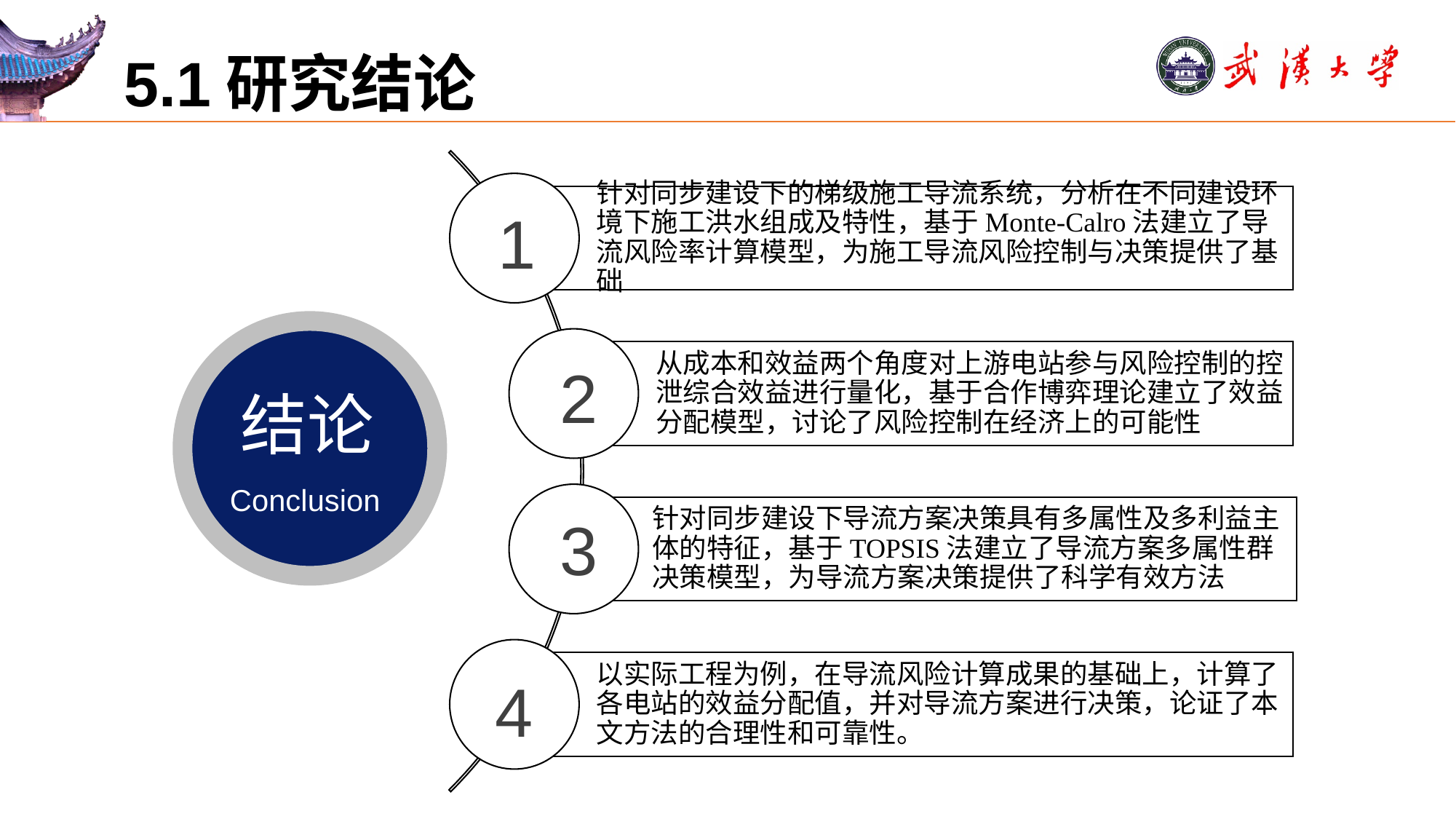

# 5.1研究结论
针对同步建设下的梯级施工导流系统，分析在不同建设环境下施工洪水组成及特性，基于Monte-Calro法建立了导流风险率计算模型，为施工导流风险控制与决策提供了基础
从成本和效益两个角度对上游电站参与风险控制的控泄综合效益进行量化，基于合作博弈理论建立了效益分配模型，讨论了风险控制在经济上的可能性
针对同步建设下导流方案决策具有多属性及多利益主体的特征，基于TOPSIS法建立了导流方案多属性群决策模型，为导流方案决策提供了科学有效方法
以实际工程为例，在导流风险计算成果的基础上，计算了各电站的效益分配值，并对导流方案进行决策，论证了本文方法的合理性和可靠性。
1

结论
Conclusion
2
3
4